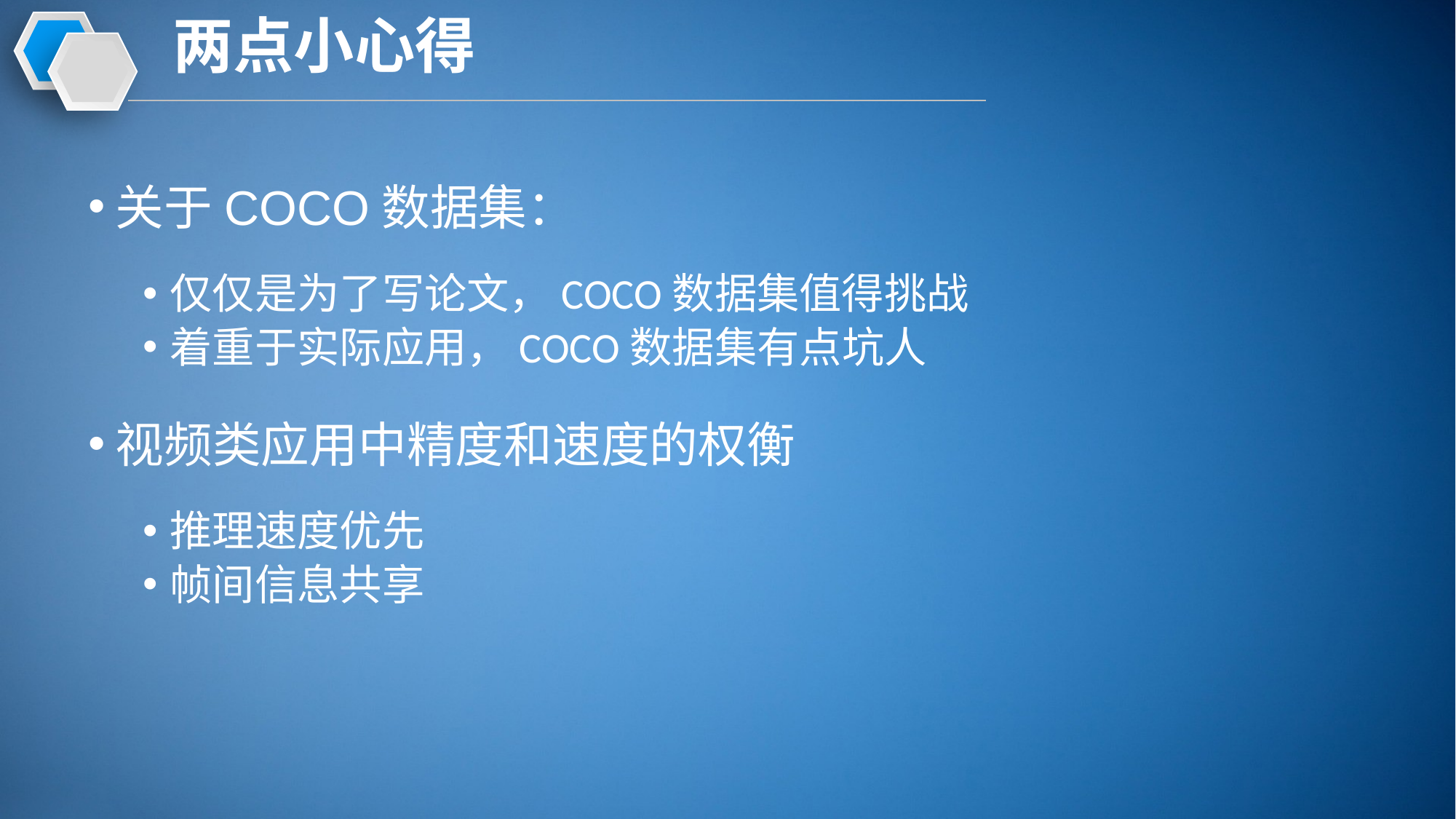

# 两点小心得
关于COCO数据集：
仅仅是为了写论文，COCO数据集值得挑战
着重于实际应用，COCO数据集有点坑人
视频类应用中精度和速度的权衡
推理速度优先
帧间信息共享